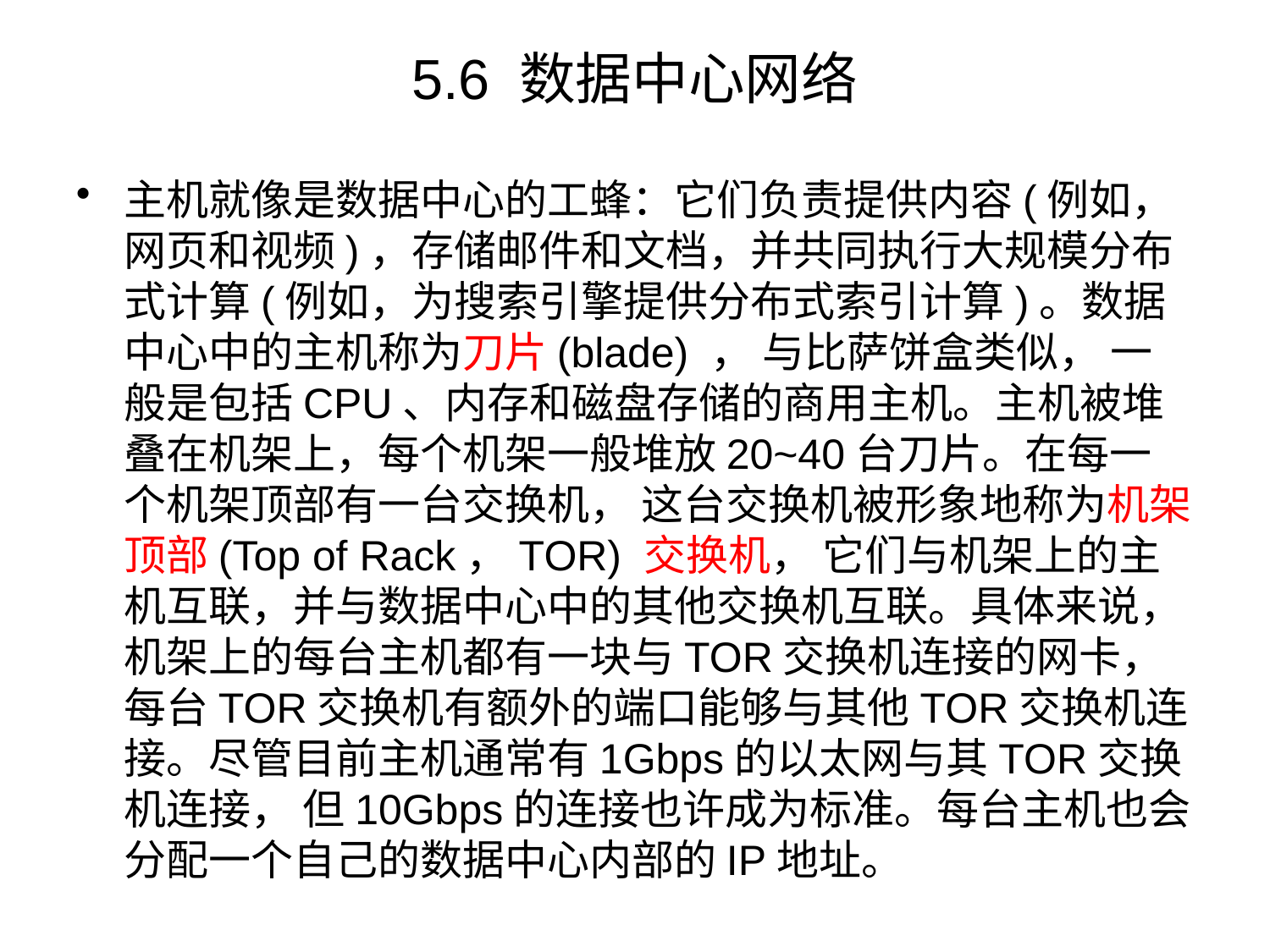

# 5.6 数据中心网络
主机就像是数据中心的工蜂：它们负责提供内容(例如，网页和视频)，存储邮件和文档，并共同执行大规模分布式计算(例如，为搜索引擎提供分布式索引计算)。数据中心中的主机称为刀片(blade) ， 与比萨饼盒类似， 一般是包括CPU、内存和磁盘存储的商用主机。主机被堆叠在机架上，每个机架一般堆放20~40台刀片。在每一个机架顶部有一台交换机， 这台交换机被形象地称为机架顶部(Top of Rack，TOR) 交换机， 它们与机架上的主机互联，并与数据中心中的其他交换机互联。具体来说，机架上的每台主机都有一块与TOR交换机连接的网卡， 每台TOR交换机有额外的端口能够与其他TOR交换机连接。尽管目前主机通常有1Gbps的以太网与其TOR交换机连接， 但10Gbps的连接也许成为标准。每台主机也会分配一个自己的数据中心内部的IP地址。